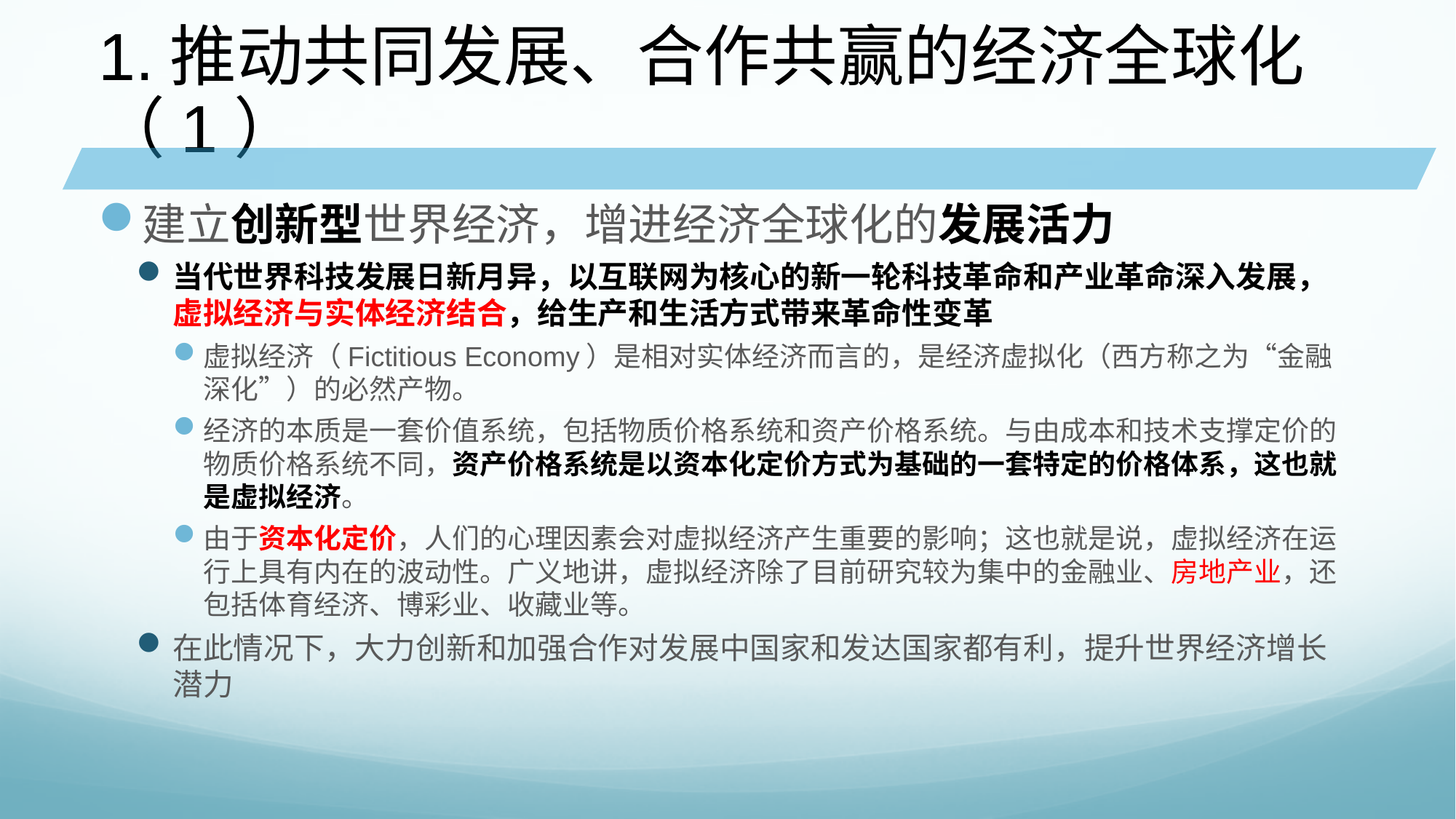

# 1.推动共同发展、合作共赢的经济全球化（1）

建立创新型世界经济，增进经济全球化的发展活力
当代世界科技发展日新月异，以互联网为核心的新一轮科技革命和产业革命深入发展，虚拟经济与实体经济结合，给生产和生活方式带来革命性变革
虚拟经济（Fictitious Economy）是相对实体经济而言的，是经济虚拟化（西方称之为“金融深化”）的必然产物。
经济的本质是一套价值系统，包括物质价格系统和资产价格系统。与由成本和技术支撑定价的物质价格系统不同，资产价格系统是以资本化定价方式为基础的一套特定的价格体系，这也就是虚拟经济。
由于资本化定价，人们的心理因素会对虚拟经济产生重要的影响；这也就是说，虚拟经济在运行上具有内在的波动性。广义地讲，虚拟经济除了目前研究较为集中的金融业、房地产业，还包括体育经济、博彩业、收藏业等。
在此情况下，大力创新和加强合作对发展中国家和发达国家都有利，提升世界经济增长潜力